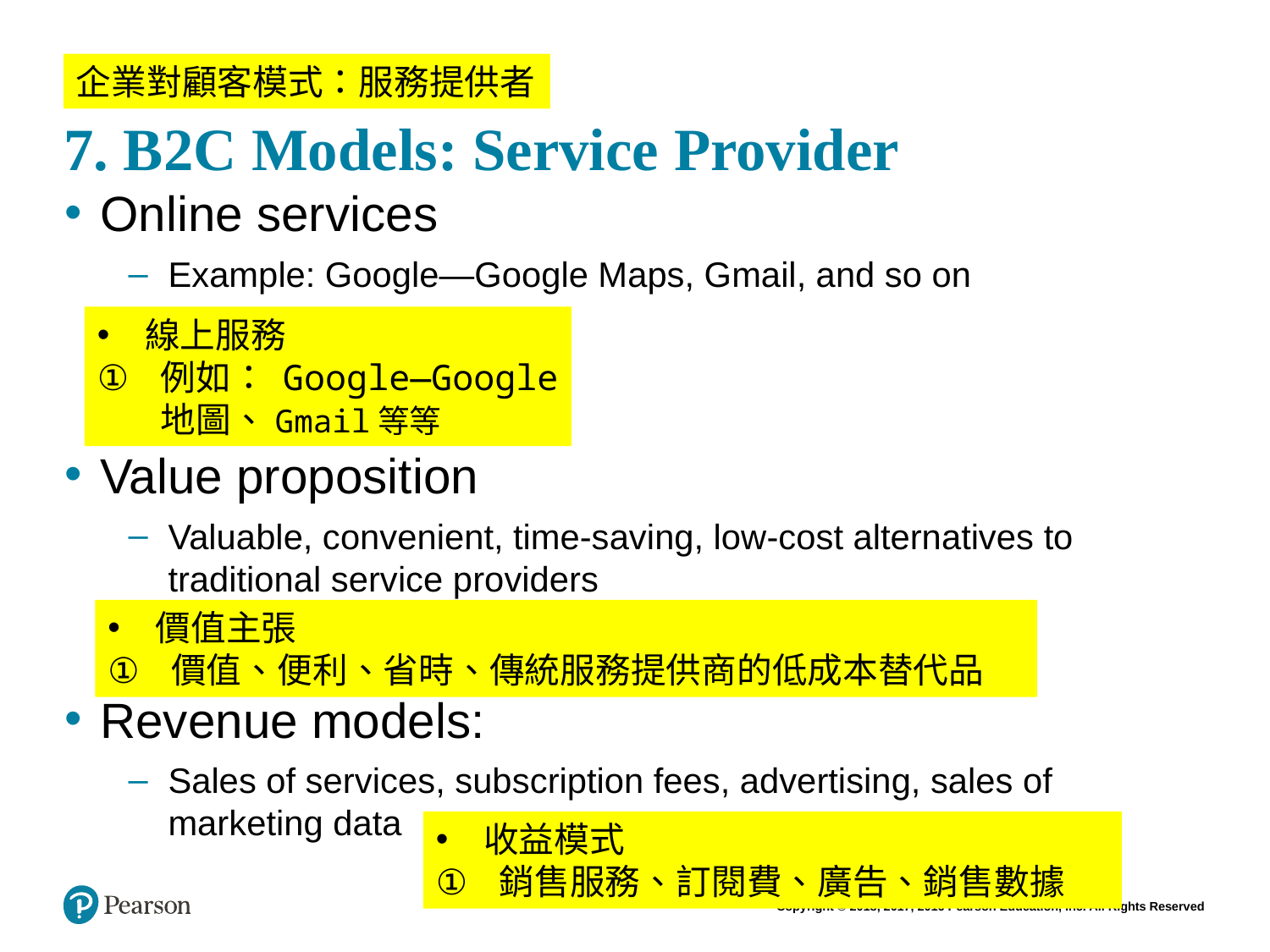

# 7. B2C Models: Service Provider
企業對顧客模式：服務提供者
Online services
Example: Google—Google Maps, Gmail, and so on

Value proposition
Valuable, convenient, time-saving, low-cost alternatives to traditional service providers

Revenue models:
Sales of services, subscription fees, advertising, sales of marketing data
線上服務
例如： Google—Google 地圖、Gmail等等
價值主張
價值、便利、省時、傳統服務提供商的低成本替代品
收益模式
銷售服務、訂閱費、廣告、銷售數據